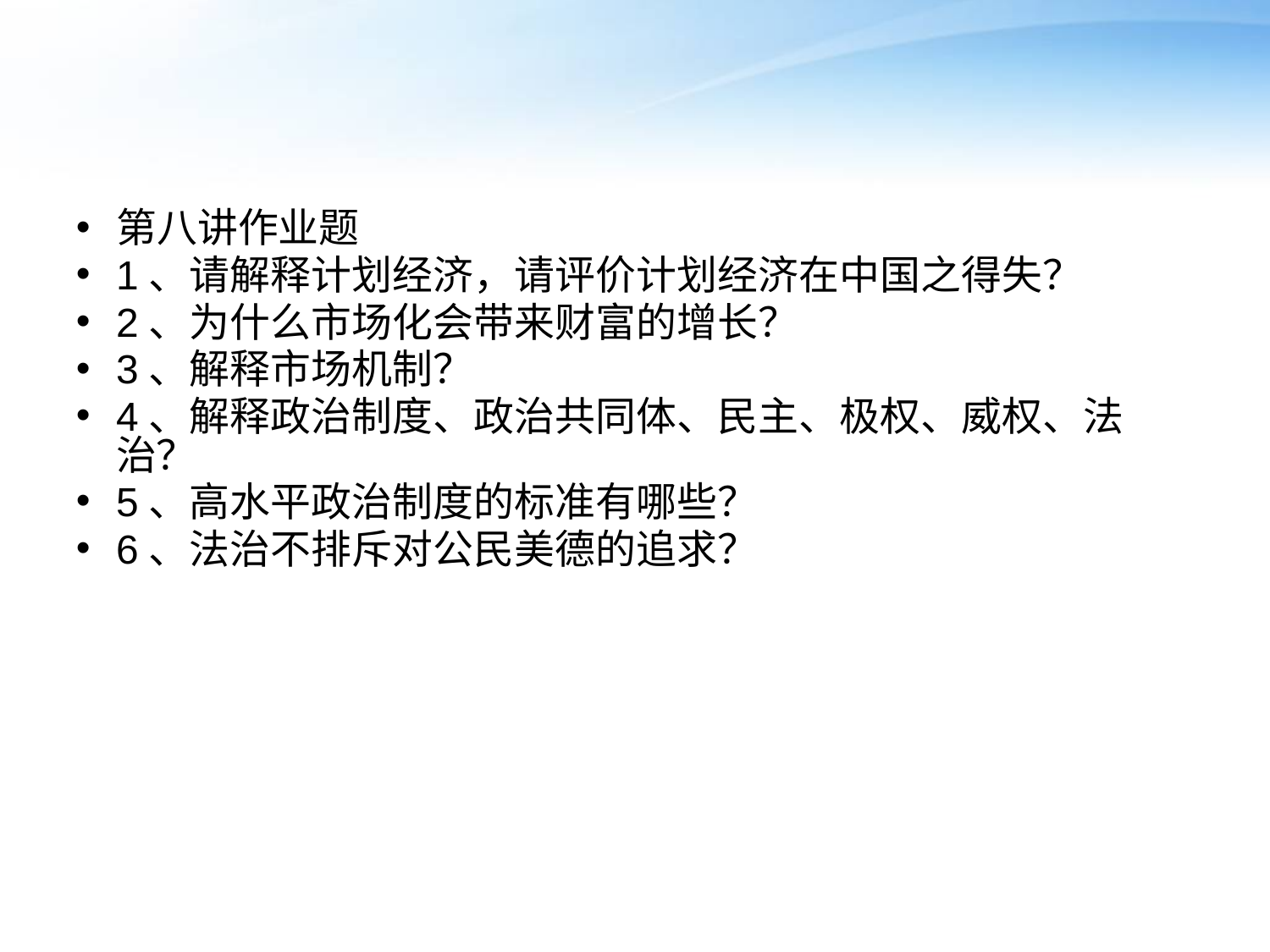

#
第八讲作业题
1、请解释计划经济，请评价计划经济在中国之得失？
2、为什么市场化会带来财富的增长？
3、解释市场机制？
4、解释政治制度、政治共同体、民主、极权、威权、法治？
5、高水平政治制度的标准有哪些？
6、法治不排斥对公民美德的追求？